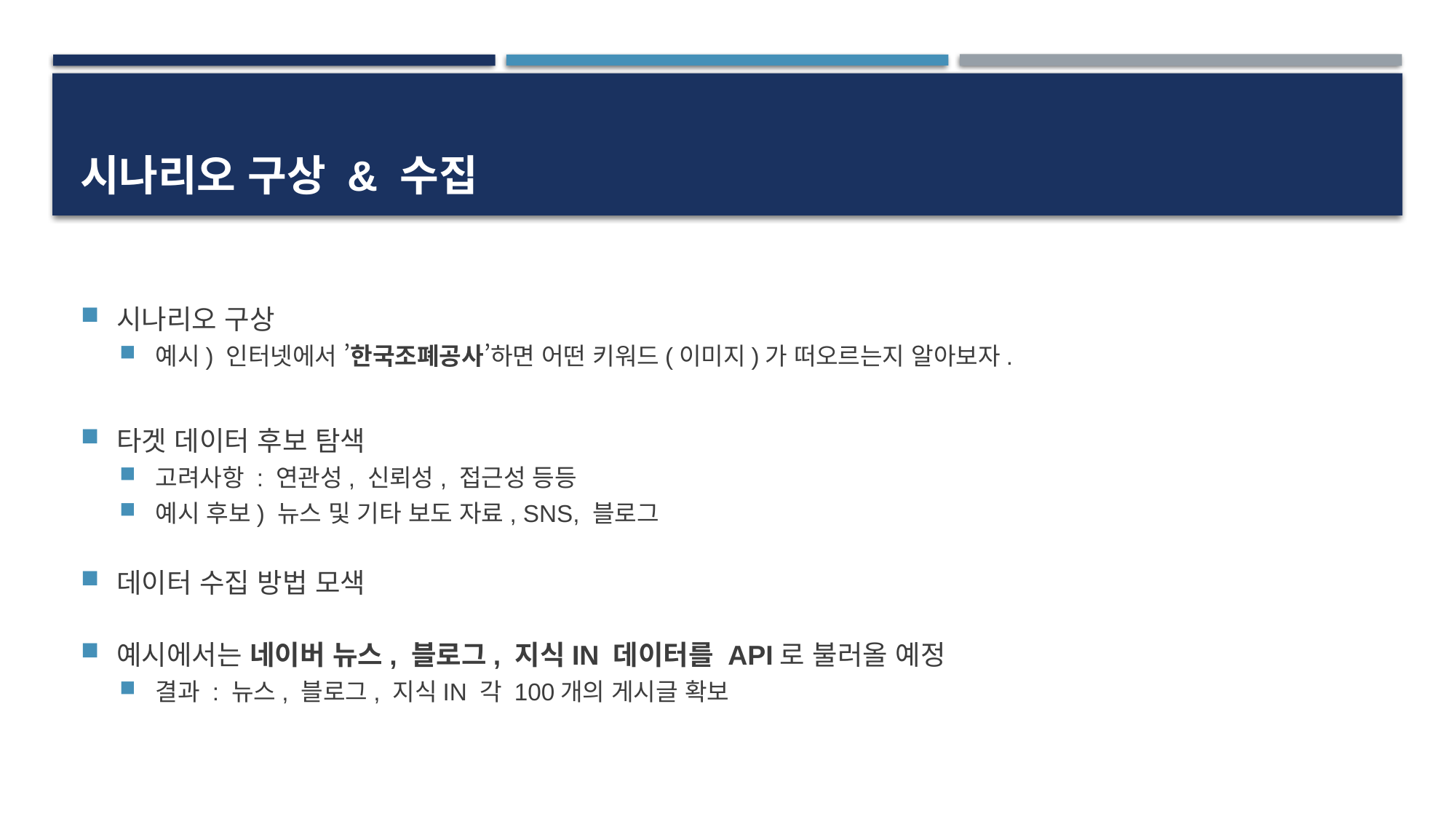

# 시나리오 구상 & 수집
시나리오 구상
예시) 인터넷에서 ’한국조폐공사’하면 어떤 키워드(이미지)가 떠오르는지 알아보자.

타겟 데이터 후보 탐색
고려사항 : 연관성, 신뢰성, 접근성 등등
예시 후보) 뉴스 및 기타 보도 자료, SNS, 블로그

데이터 수집 방법 모색

예시에서는 네이버 뉴스, 블로그, 지식IN 데이터를 API로 불러올 예정
결과 : 뉴스, 블로그, 지식IN 각 100개의 게시글 확보